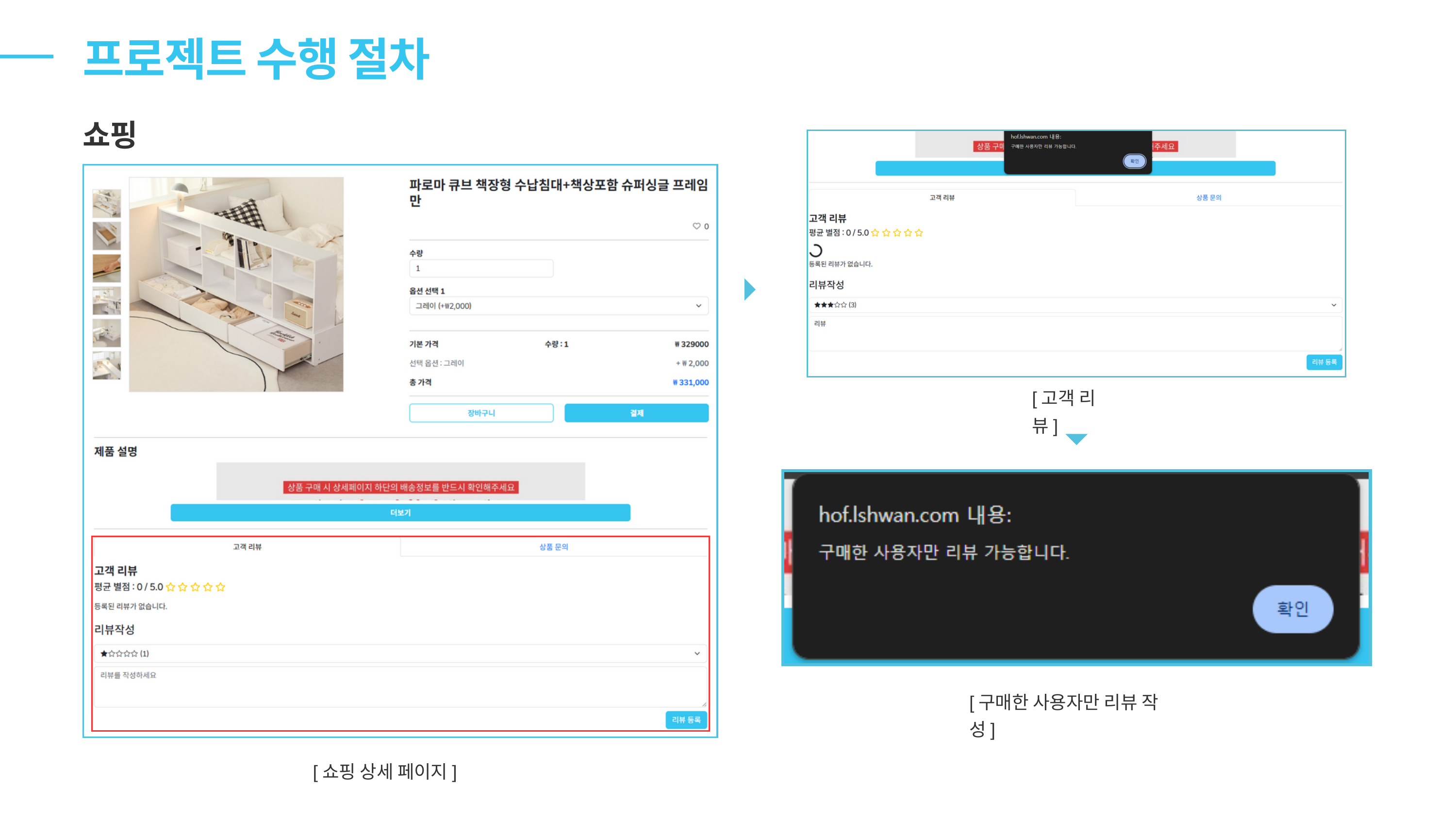

프로젝트 수행 절차

쇼핑

[고객 리뷰]

[구매한 사용자만 리뷰 작성]
[쇼핑 상세 페이지]